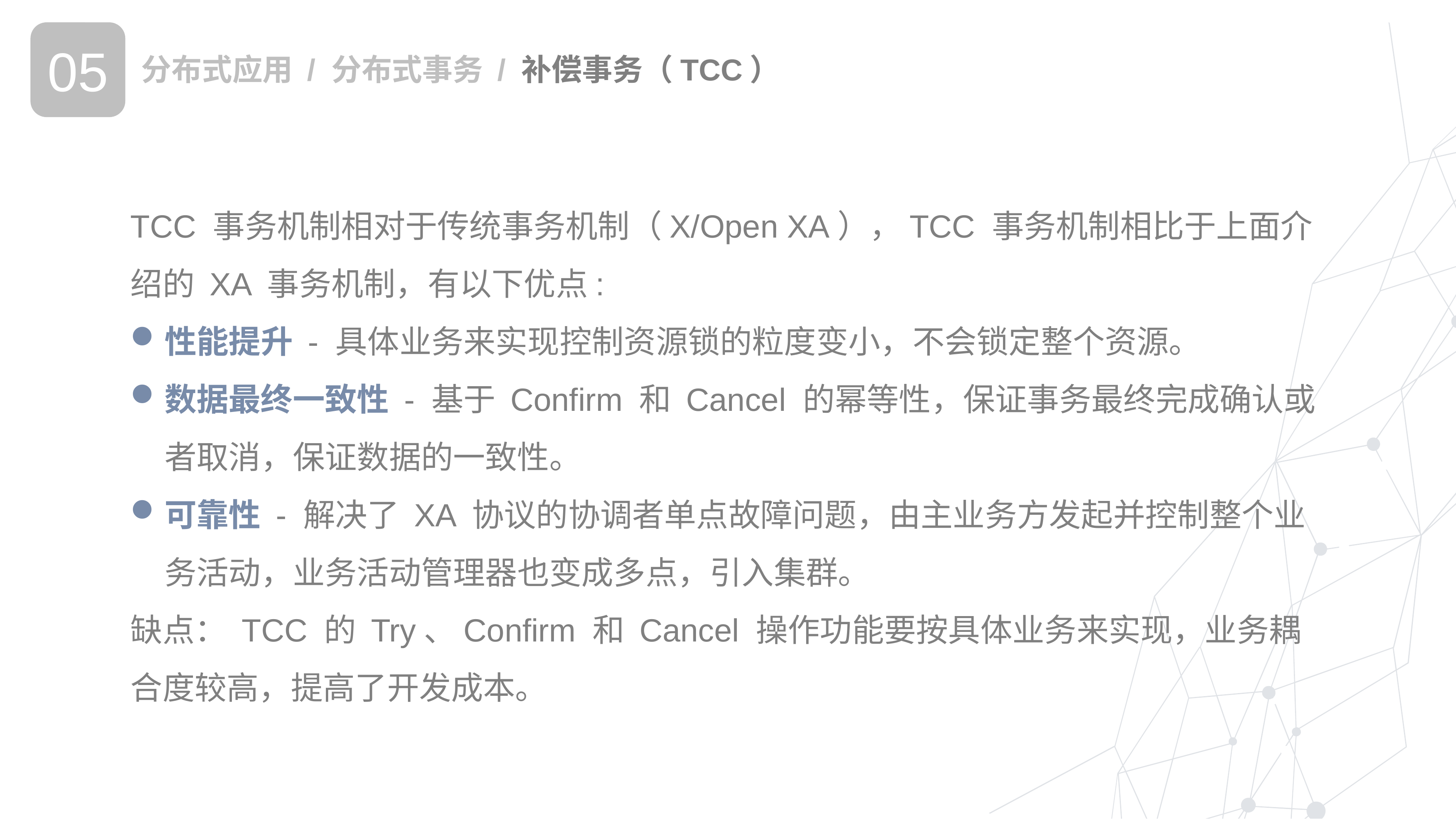

05
分布式应用 / 分布式事务 / 补偿事务（TCC）

TCC 事务机制相对于传统事务机制（X/Open XA），TCC 事务机制相比于上面介绍的 XA 事务机制，有以下优点:
性能提升 - 具体业务来实现控制资源锁的粒度变小，不会锁定整个资源。
数据最终一致性 - 基于 Confirm 和 Cancel 的幂等性，保证事务最终完成确认或者取消，保证数据的一致性。
可靠性 - 解决了 XA 协议的协调者单点故障问题，由主业务方发起并控制整个业务活动，业务活动管理器也变成多点，引入集群。
缺点： TCC 的 Try、Confirm 和 Cancel 操作功能要按具体业务来实现，业务耦合度较高，提高了开发成本。